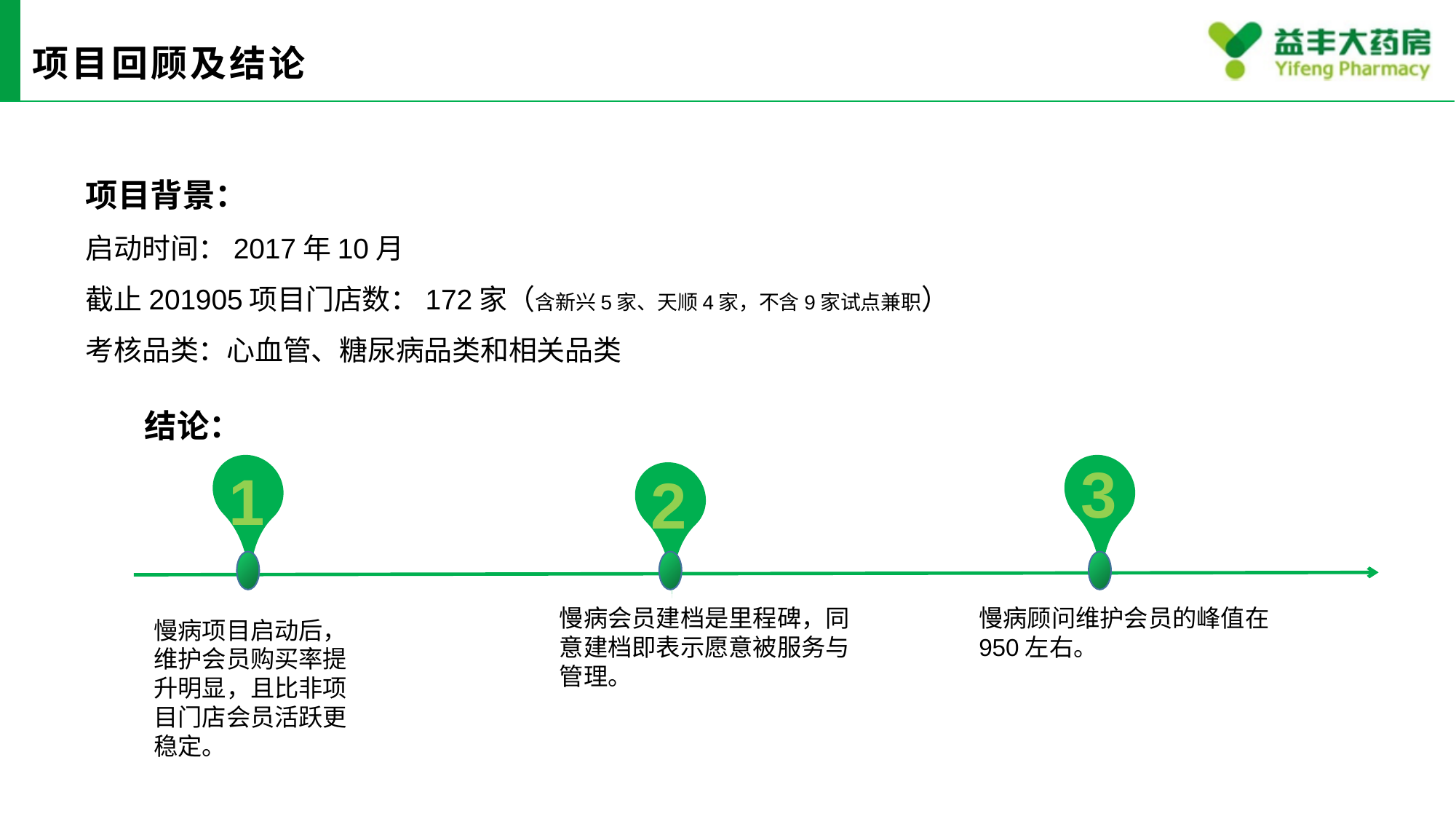

# 项目回顾及结论
项目背景：
启动时间：2017年10月
截止201905项目门店数：172家（含新兴5家、天顺4家，不含9家试点兼职）
考核品类：心血管、糖尿病品类和相关品类
结论：
3

1
2

慢病会员建档是里程碑，同意建档即表示愿意被服务与管理。
慢病项目启动后，
维护会员购买率提升明显，且比非项目门店会员活跃更稳定。
慢病顾问维护会员的峰值在950左右。